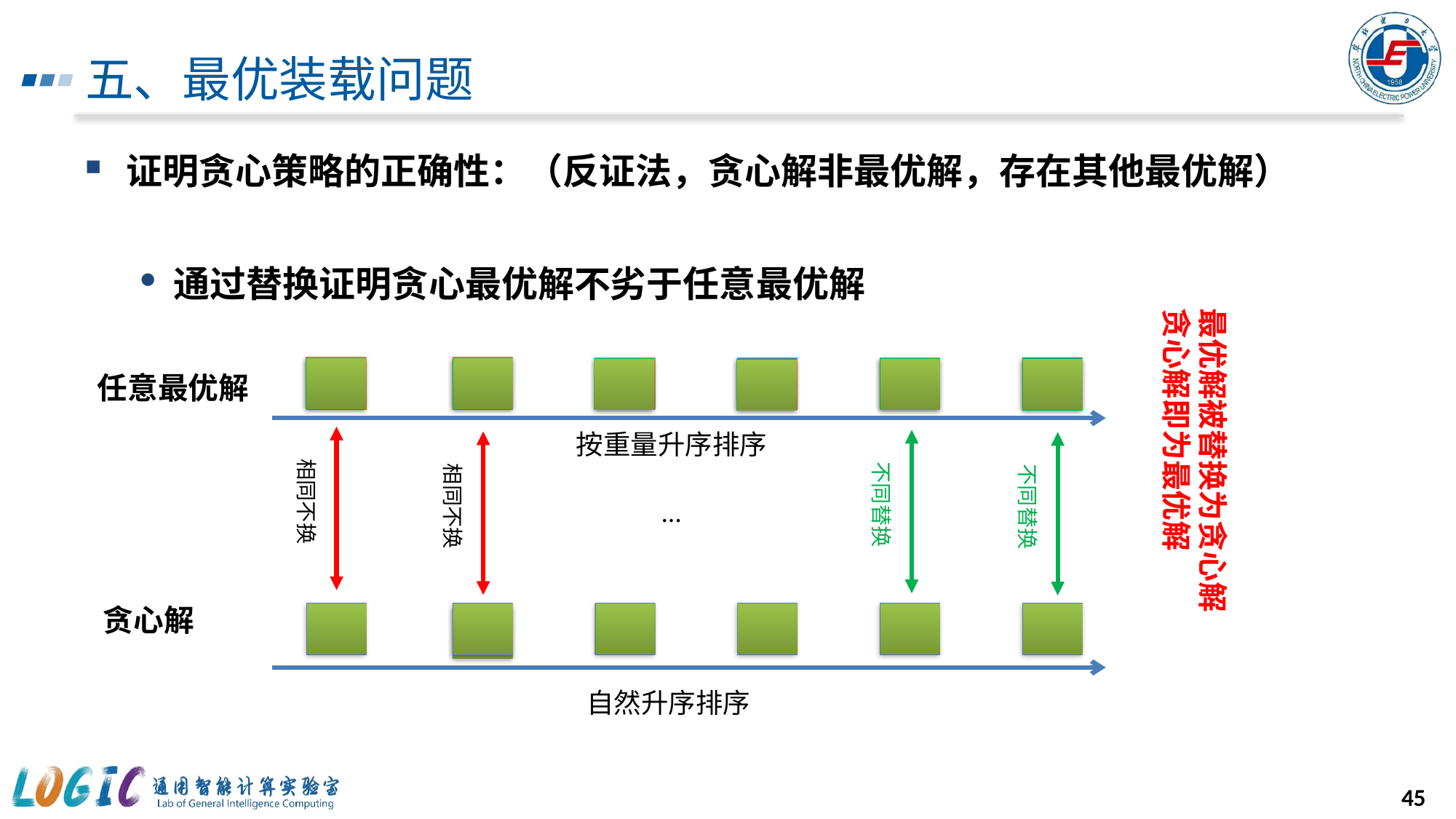

# 五、最优装载问题
证明贪心策略的正确性：（反证法，贪心解非最优解，存在其他最优解）

通过替换证明贪心最优解不劣于任意最优解

最优解被替换为贪心解
贪心解即为最优解

任意最优解
按重量升序排序
相同不换
不同替换
相同不换
不同替换
…
贪心解

自然升序排序
45